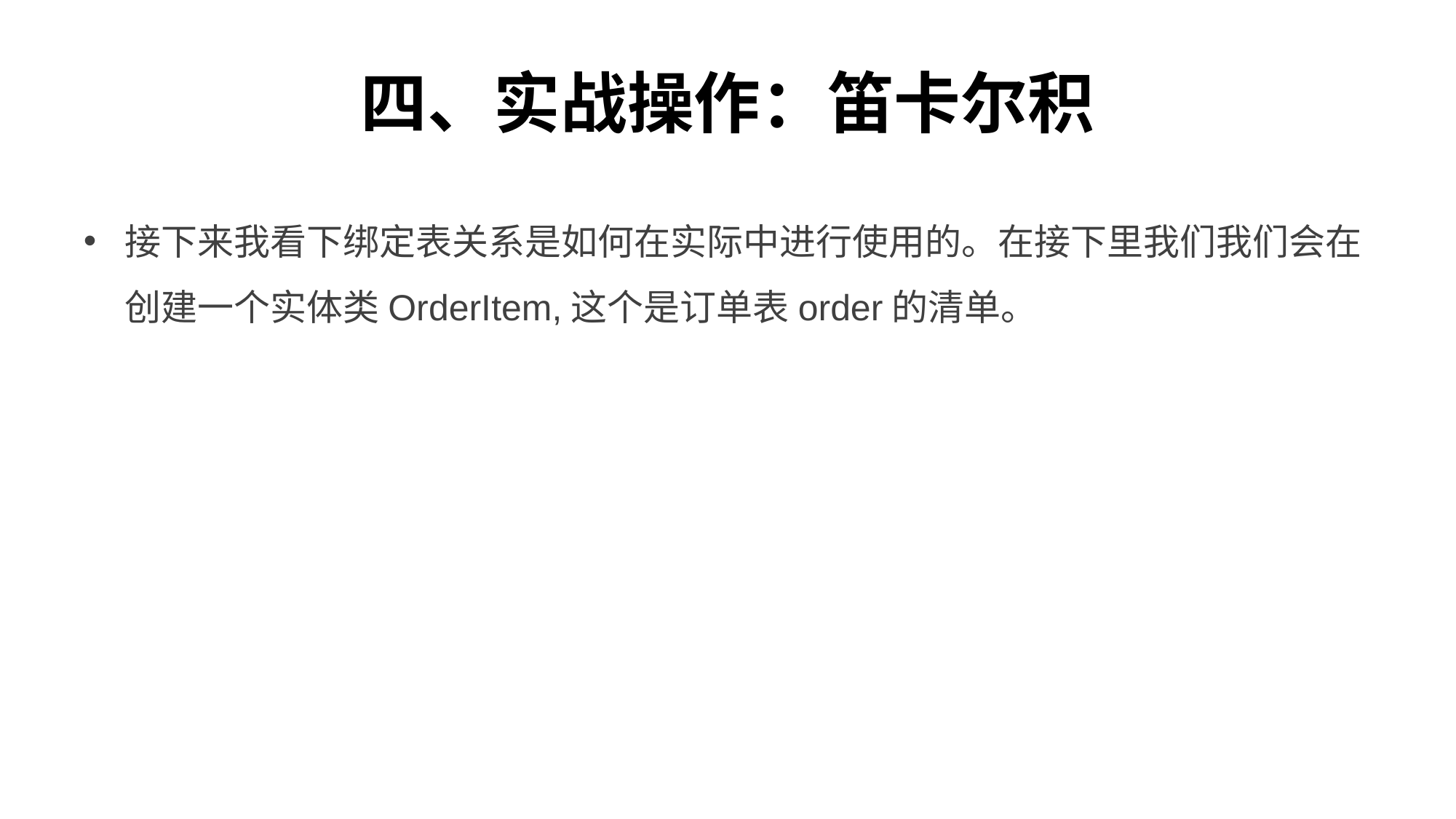

# 四、实战操作：笛卡尔积
接下来我看下绑定表关系是如何在实际中进行使用的。在接下里我们我们会在创建一个实体类OrderItem,这个是订单表order的清单。